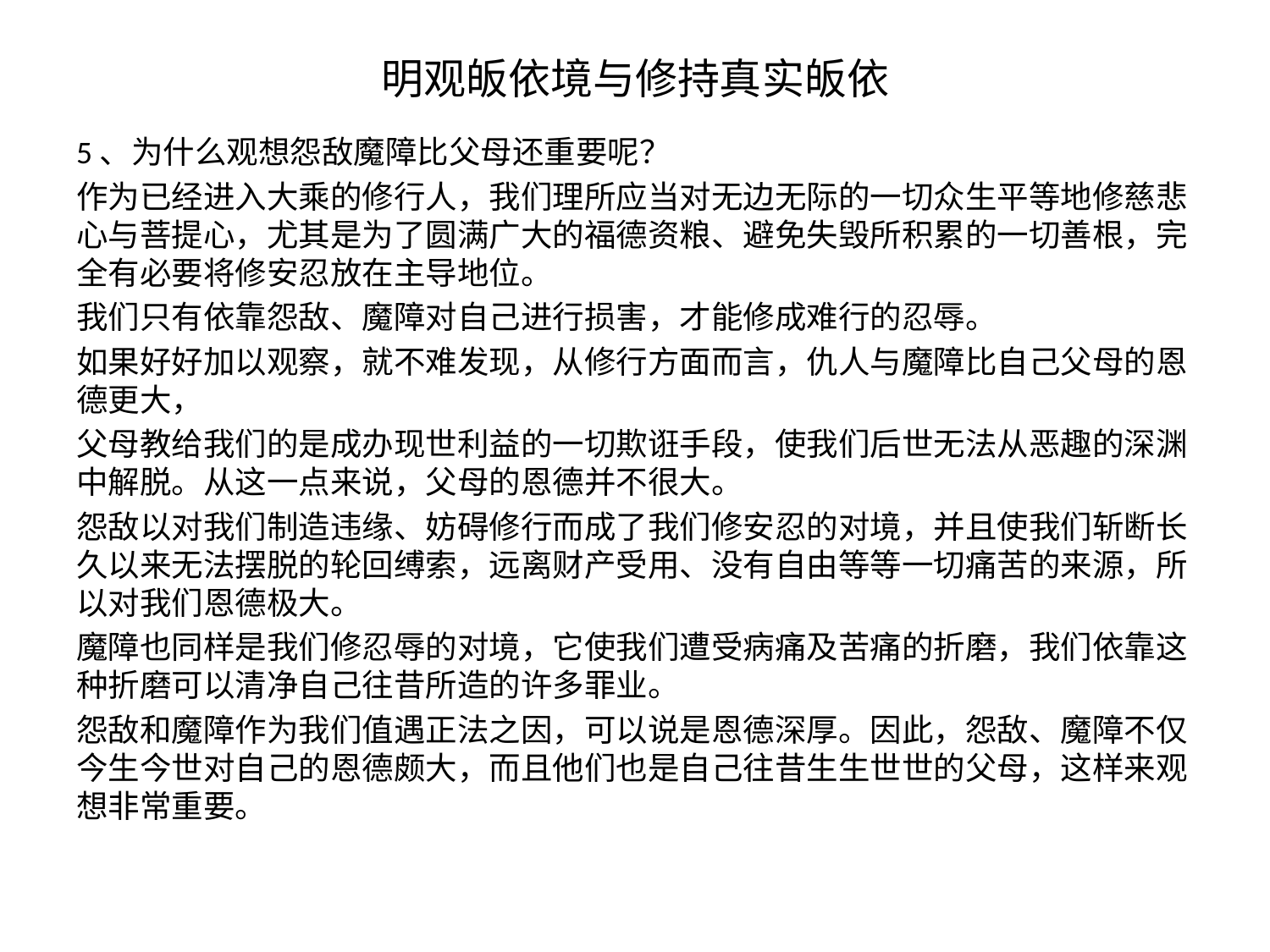

# 明观皈依境与修持真实皈依
5、为什么观想怨敌魔障比父母还重要呢？
作为已经进入大乘的修行人，我们理所应当对无边无际的一切众生平等地修慈悲心与菩提心，尤其是为了圆满广大的福德资粮、避免失毁所积累的一切善根，完全有必要将修安忍放在主导地位。
我们只有依靠怨敌、魔障对自己进行损害，才能修成难行的忍辱。
如果好好加以观察，就不难发现，从修行方面而言，仇人与魔障比自己父母的恩德更大，
父母教给我们的是成办现世利益的一切欺诳手段，使我们后世无法从恶趣的深渊中解脱。从这一点来说，父母的恩德并不很大。
怨敌以对我们制造违缘、妨碍修行而成了我们修安忍的对境，并且使我们斩断长久以来无法摆脱的轮回缚索，远离财产受用、没有自由等等一切痛苦的来源，所以对我们恩德极大。
魔障也同样是我们修忍辱的对境，它使我们遭受病痛及苦痛的折磨，我们依靠这种折磨可以清净自己往昔所造的许多罪业。
怨敌和魔障作为我们值遇正法之因，可以说是恩德深厚。因此，怨敌、魔障不仅今生今世对自己的恩德颇大，而且他们也是自己往昔生生世世的父母，这样来观想非常重要。